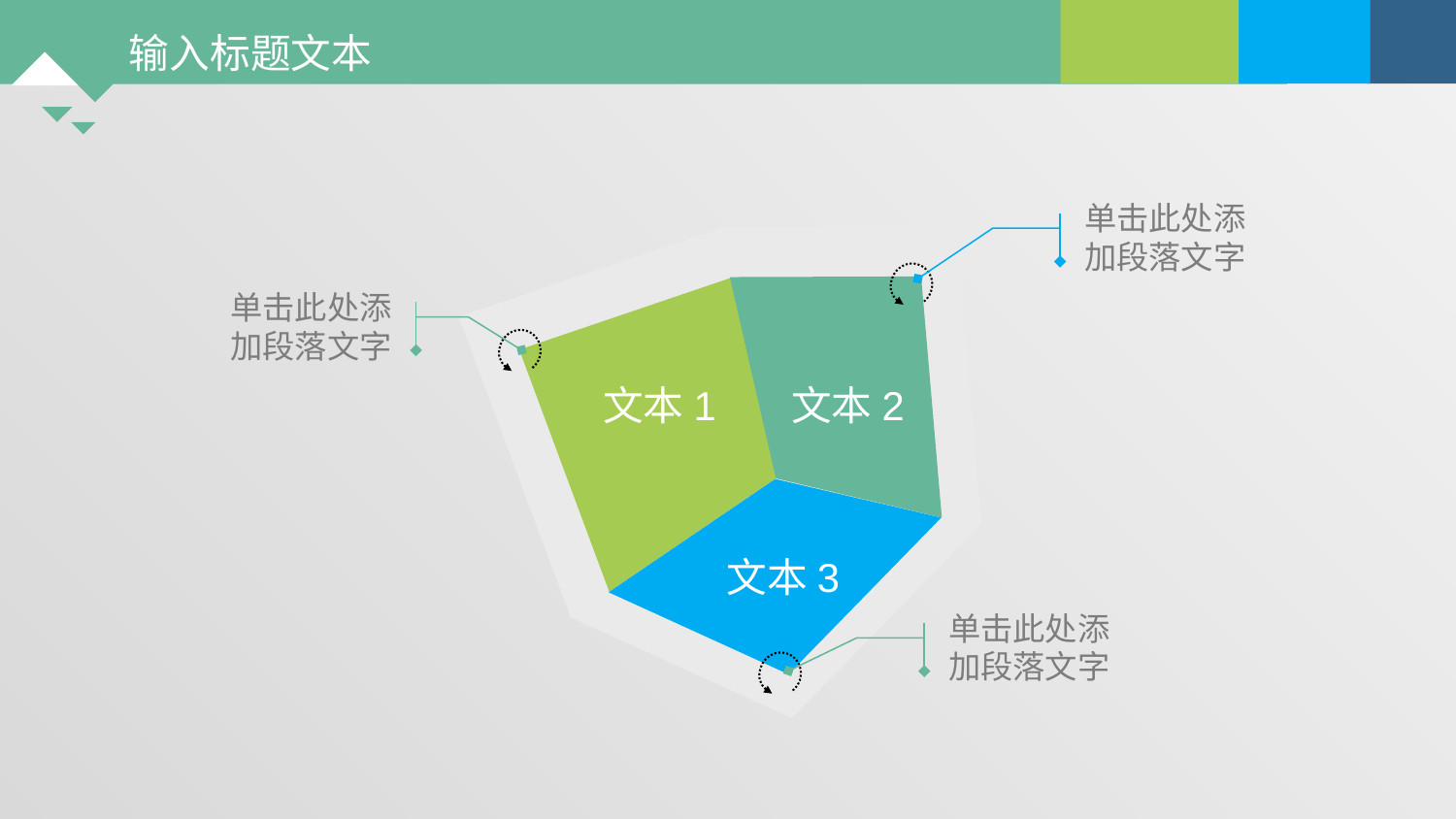

单击此处添加段落文字

文本1
文本2

文本3

单击此处添加段落文字

单击此处添加段落文字